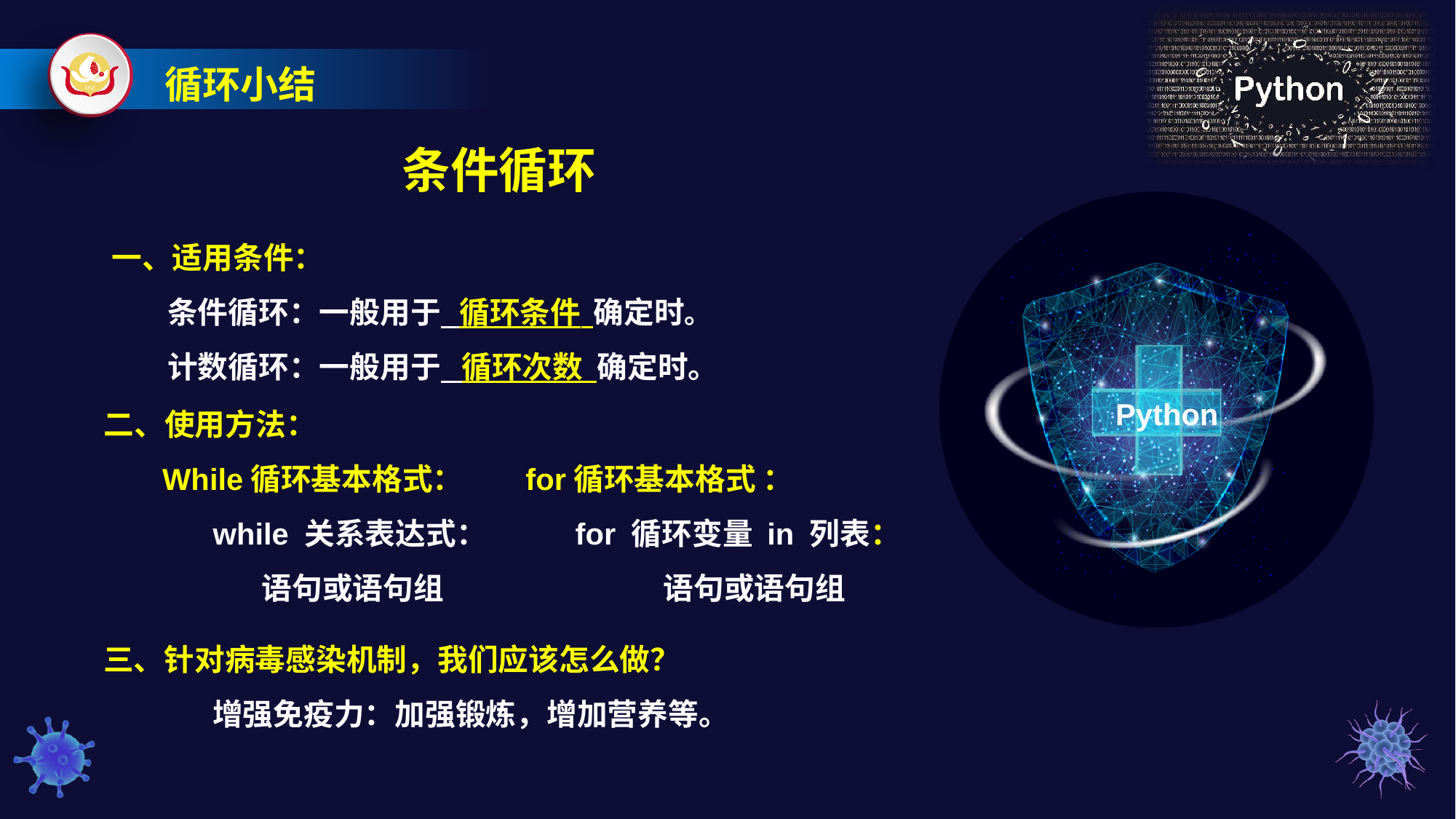

循环小结
条件循环
一、适用条件：
        条件循环：一般用于   循环条件  确定时。
        计数循环：一般用于   循环次数  确定时。
二、使用方法：
       While循环基本格式：        for循环基本格式 ：
 	while 关系表达式： 	    for 循环变量 in 列表：
	      语句或语句组		  语句或语句组
Python
三、针对病毒感染机制，我们应该怎么做？
	增强免疫力：加强锻炼，增加营养等。